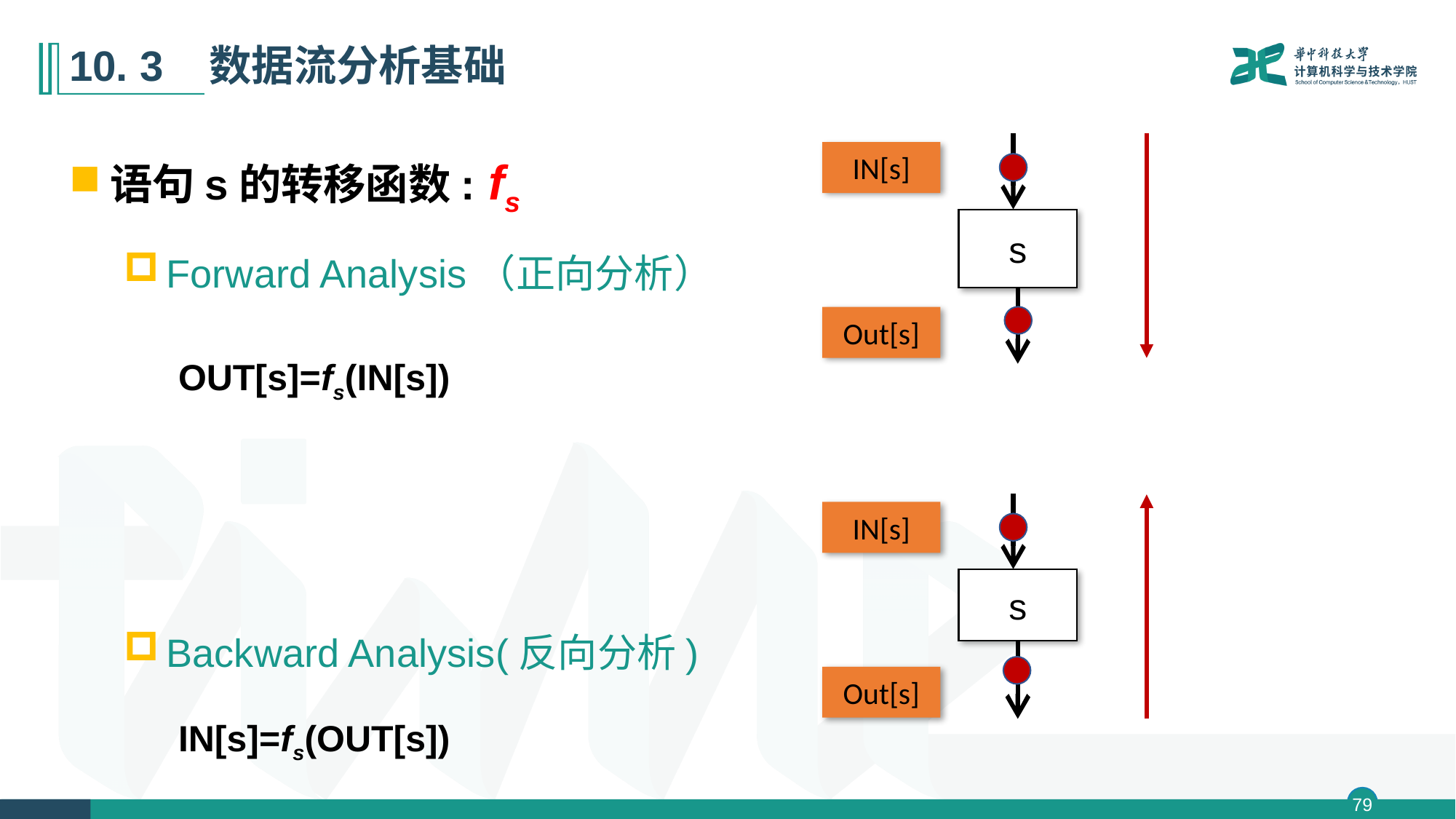

# 10. 3   数据流分析基础
语句s的转移函数: fs
Forward Analysis（正向分析）
	OUT[s]=fs(IN[s])

Backward Analysis(反向分析)
	IN[s]=fs(OUT[s])

IN[s]

s

Out[s]
IN[s]

s

Out[s]